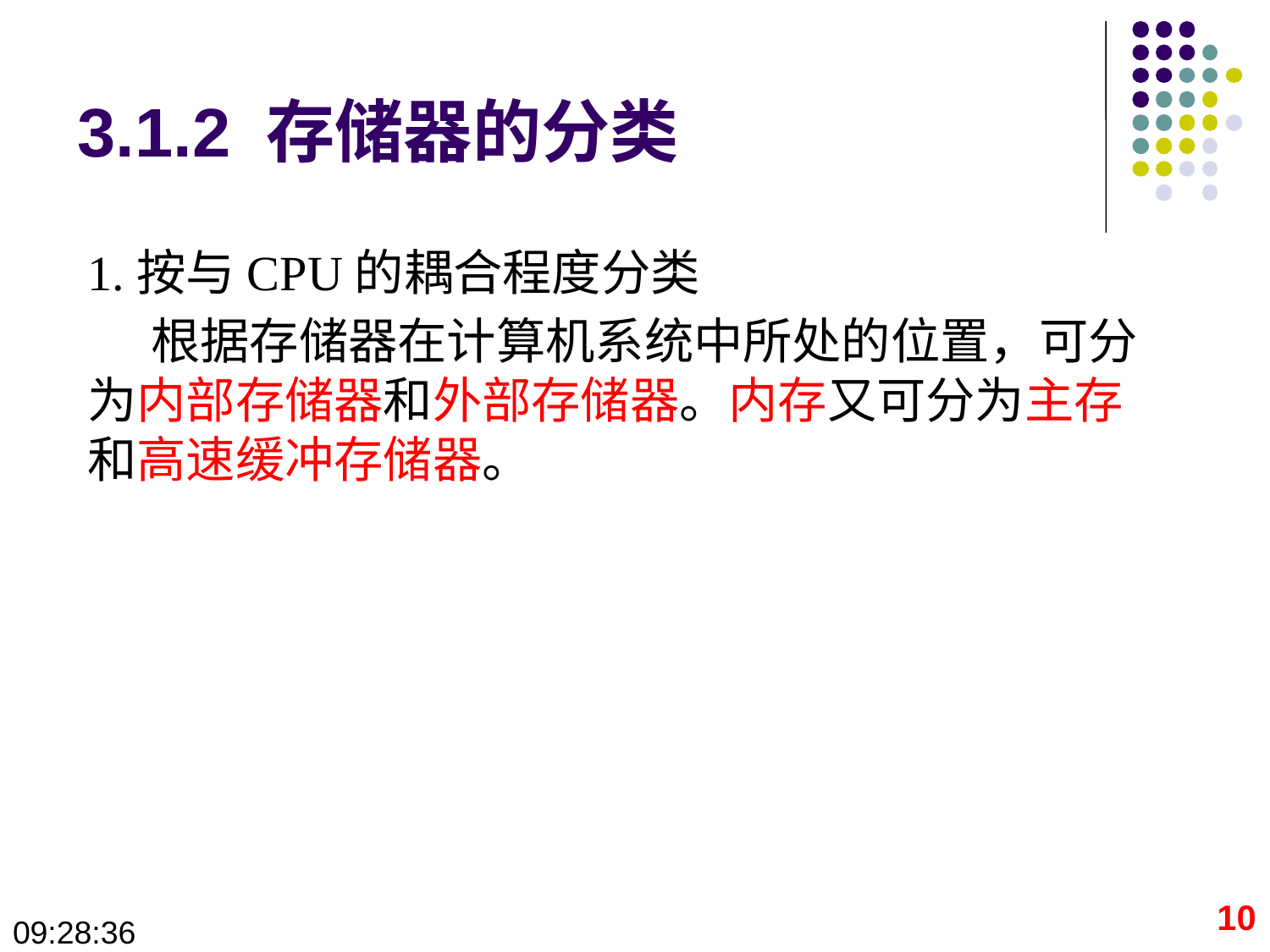

# 3.1.2 存储器的分类
1.按与CPU的耦合程度分类
根据存储器在计算机系统中所处的位置，可分为内部存储器和外部存储器。内存又可分为主存和高速缓冲存储器。
10
09:28:36